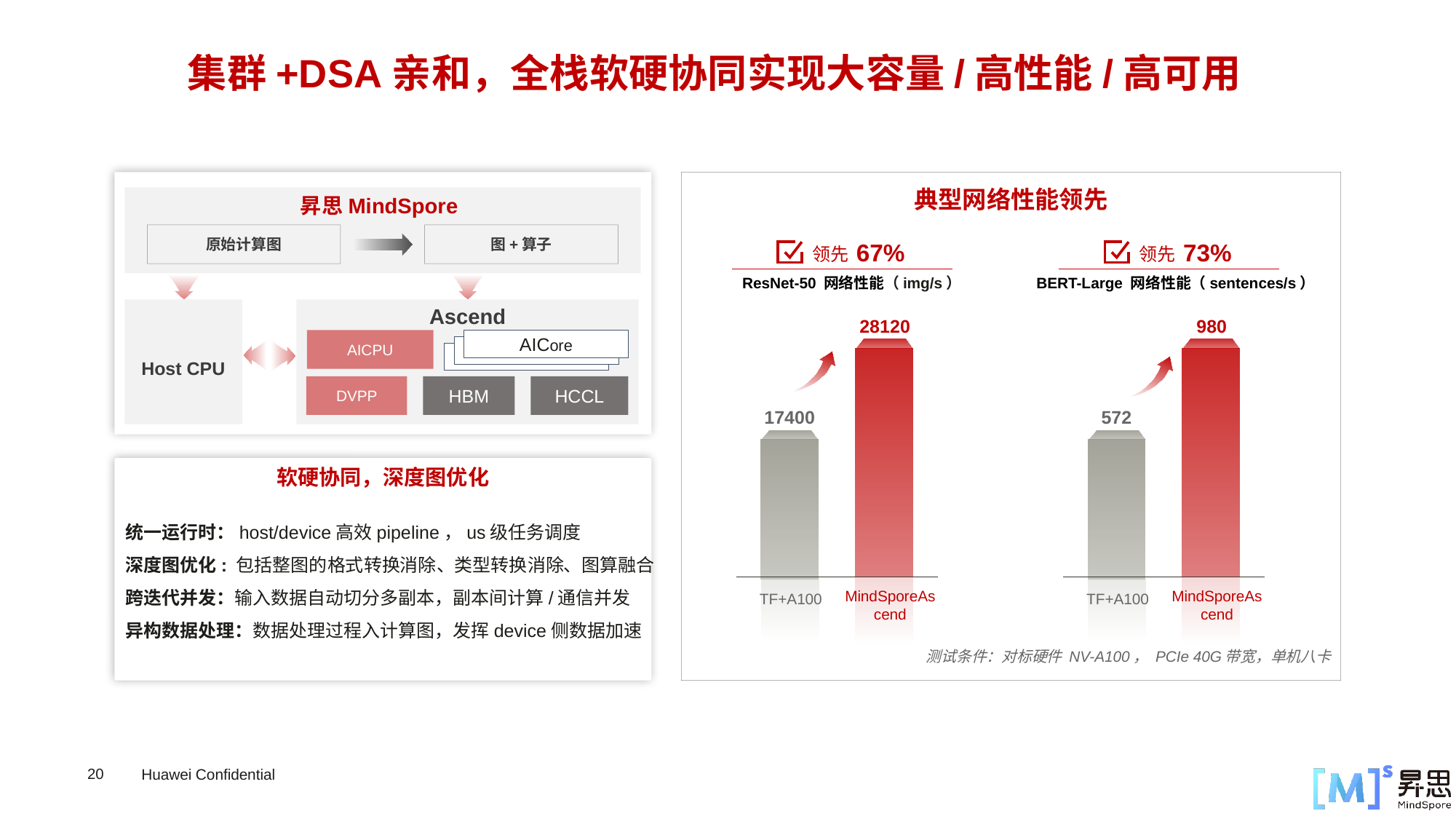

# 集群+DSA亲和，全栈软硬协同实现大容量/高性能/高可用

典型网络性能领先

昇思MindSpore

原始计算图
图+算子
67%
73%

领先
领先
BERT-Large 网络性能（sentences/s）
ResNet-50 网络性能（img/s）

Host CPU

Ascend
28120
980
AICPU
AICore

DVPP
HBM
HCCL
17400
572

软硬协同，深度图优化
统一运行时：host/device高效pipeline，us级任务调度
深度图优化: 包括整图的格式转换消除、类型转换消除、图算融合
跨迭代并发：输入数据自动切分多副本，副本间计算/通信并发
异构数据处理：数据处理过程入计算图，发挥device侧数据加速
MindSporeAscend
MindSporeAscend
TF+A100
TF+A100
测试条件：对标硬件 NV-A100， PCIe 40G带宽，单机八卡